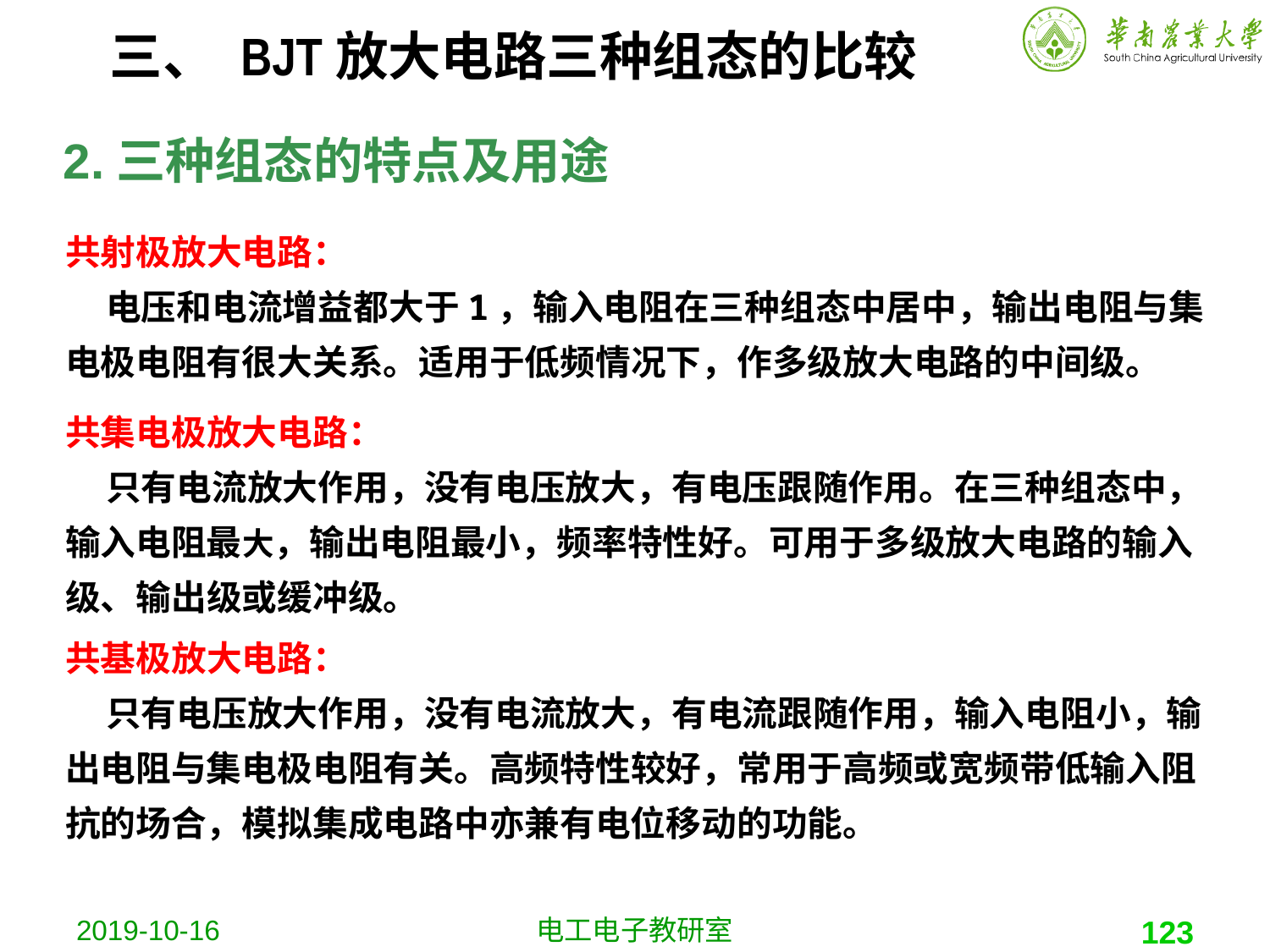

# 三、 BJT放大电路三种组态的比较
2.三种组态的特点及用途
共射极放大电路：
    电压和电流增益都大于1，输入电阻在三种组态中居中，输出电阻与集电极电阻有很大关系。适用于低频情况下，作多级放大电路的中间级。
共集电极放大电路：
    只有电流放大作用，没有电压放大，有电压跟随作用。在三种组态中，输入电阻最大，输出电阻最小，频率特性好。可用于多级放大电路的输入级、输出级或缓冲级。
共基极放大电路：
    只有电压放大作用，没有电流放大，有电流跟随作用，输入电阻小，输出电阻与集电极电阻有关。高频特性较好，常用于高频或宽频带低输入阻抗的场合，模拟集成电路中亦兼有电位移动的功能。
2019-10-16
电工电子教研室
123